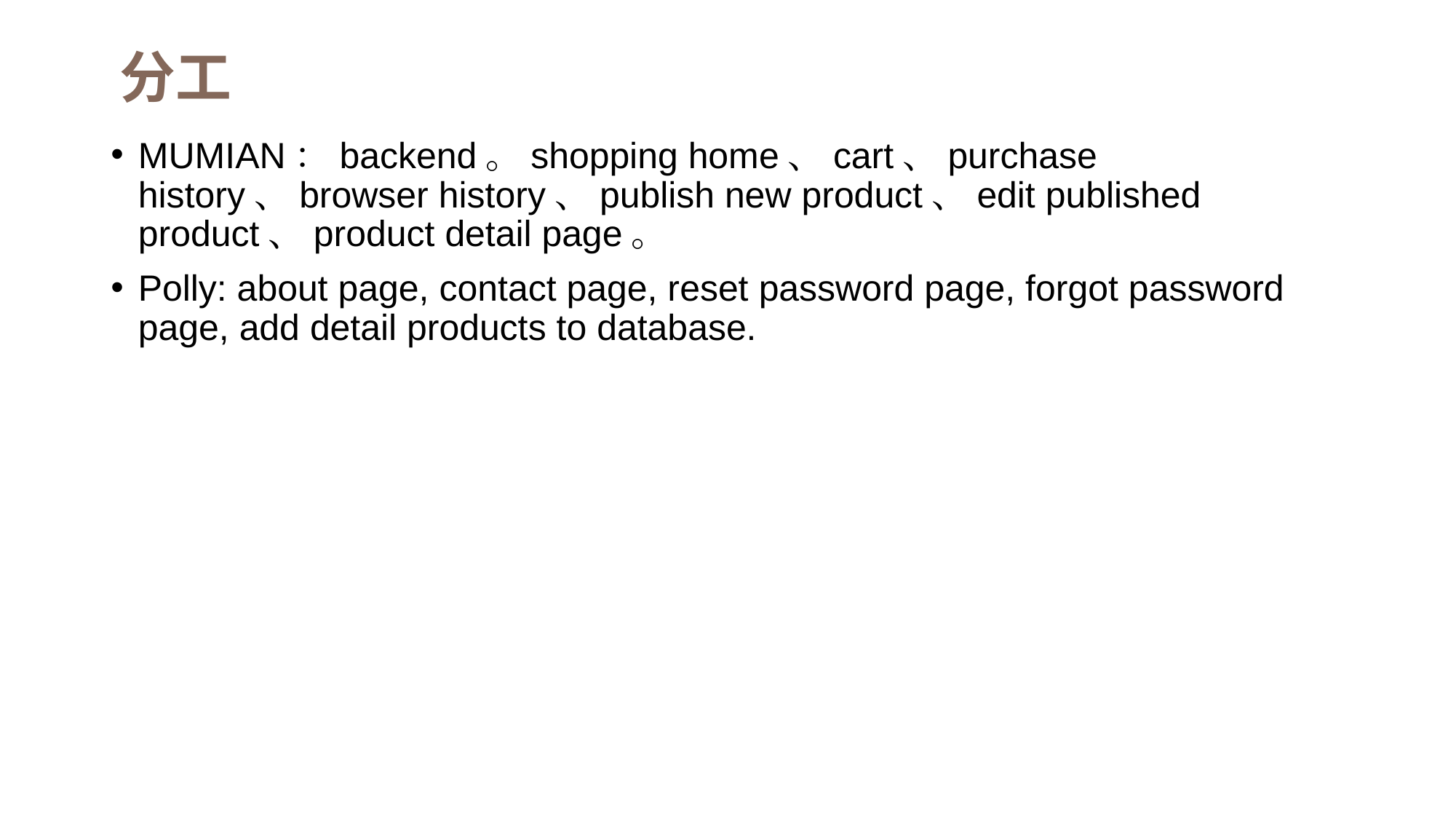

# 分工
MUMIAN：backend。shopping home、cart、purchase history、browser history、publish new product、edit published product、product detail page。
Polly: about page, contact page, reset password page, forgot password page, add detail products to database.